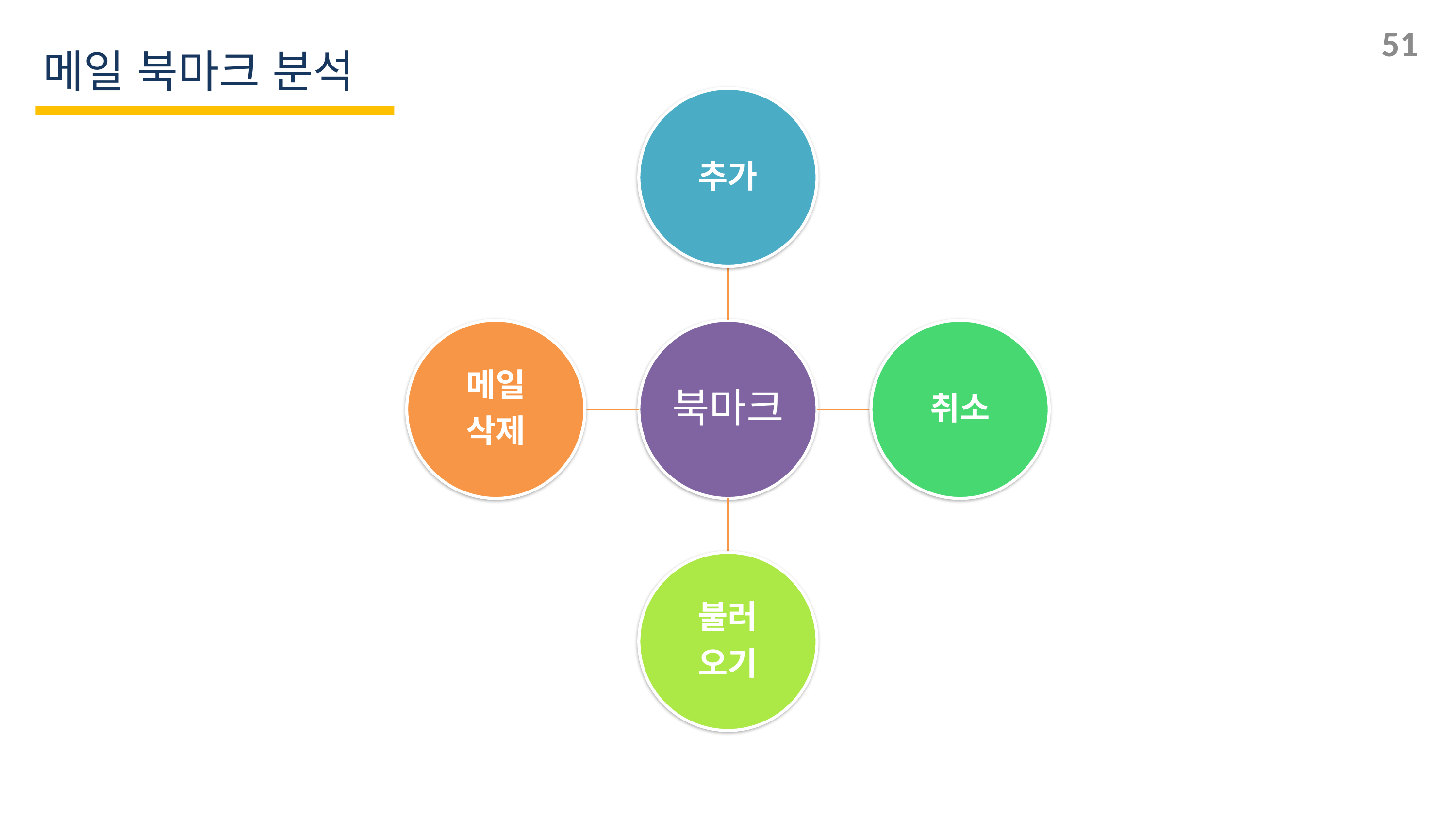

메일 북마크 분석
북마크

추가

취소

불러
오기

메일
삭제